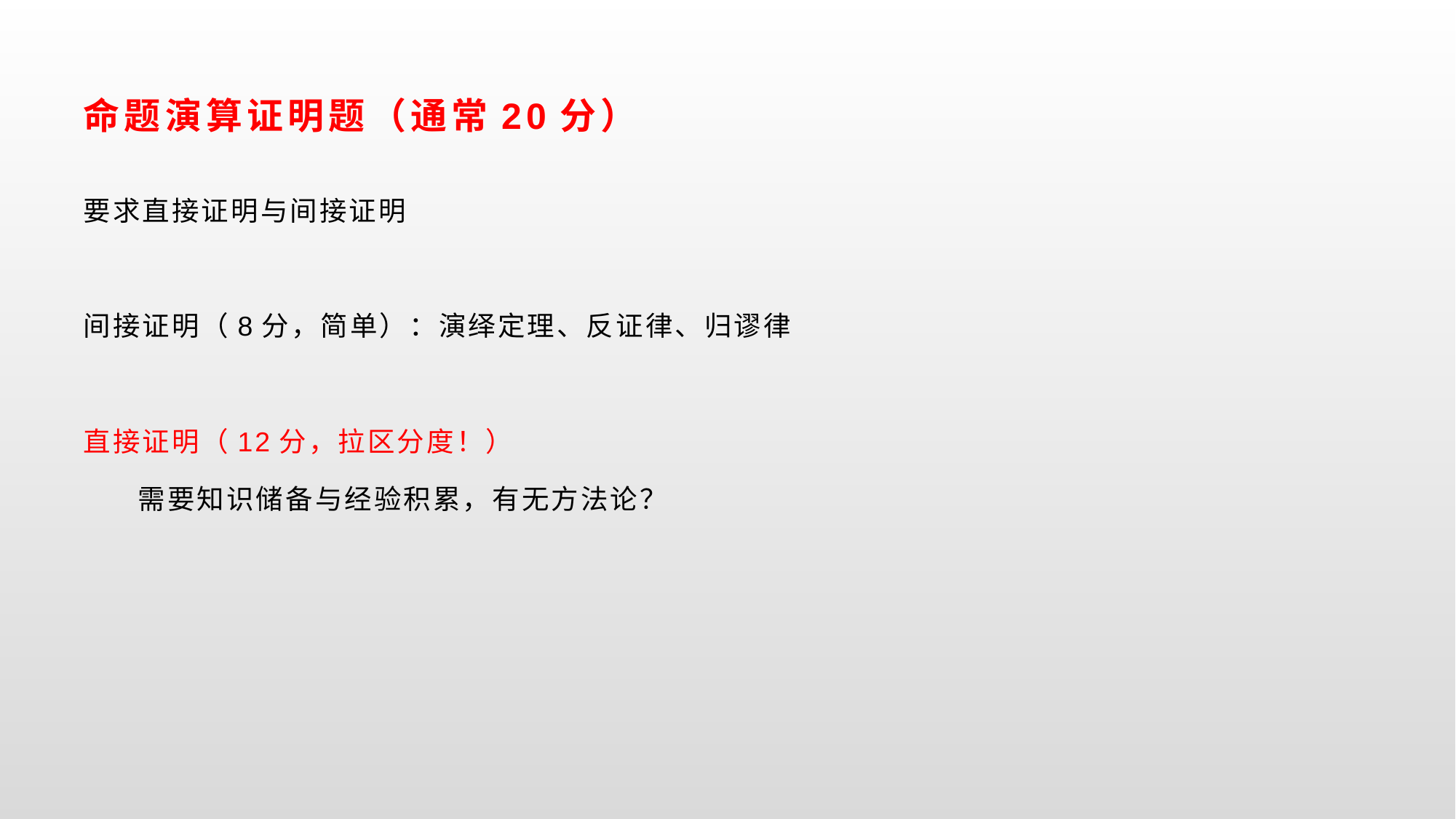

# 命题演算证明题（通常20分）
要求直接证明与间接证明

间接证明（8分，简单）：演绎定理、反证律、归谬律

直接证明（12分，拉区分度！）
需要知识储备与经验积累，有无方法论？